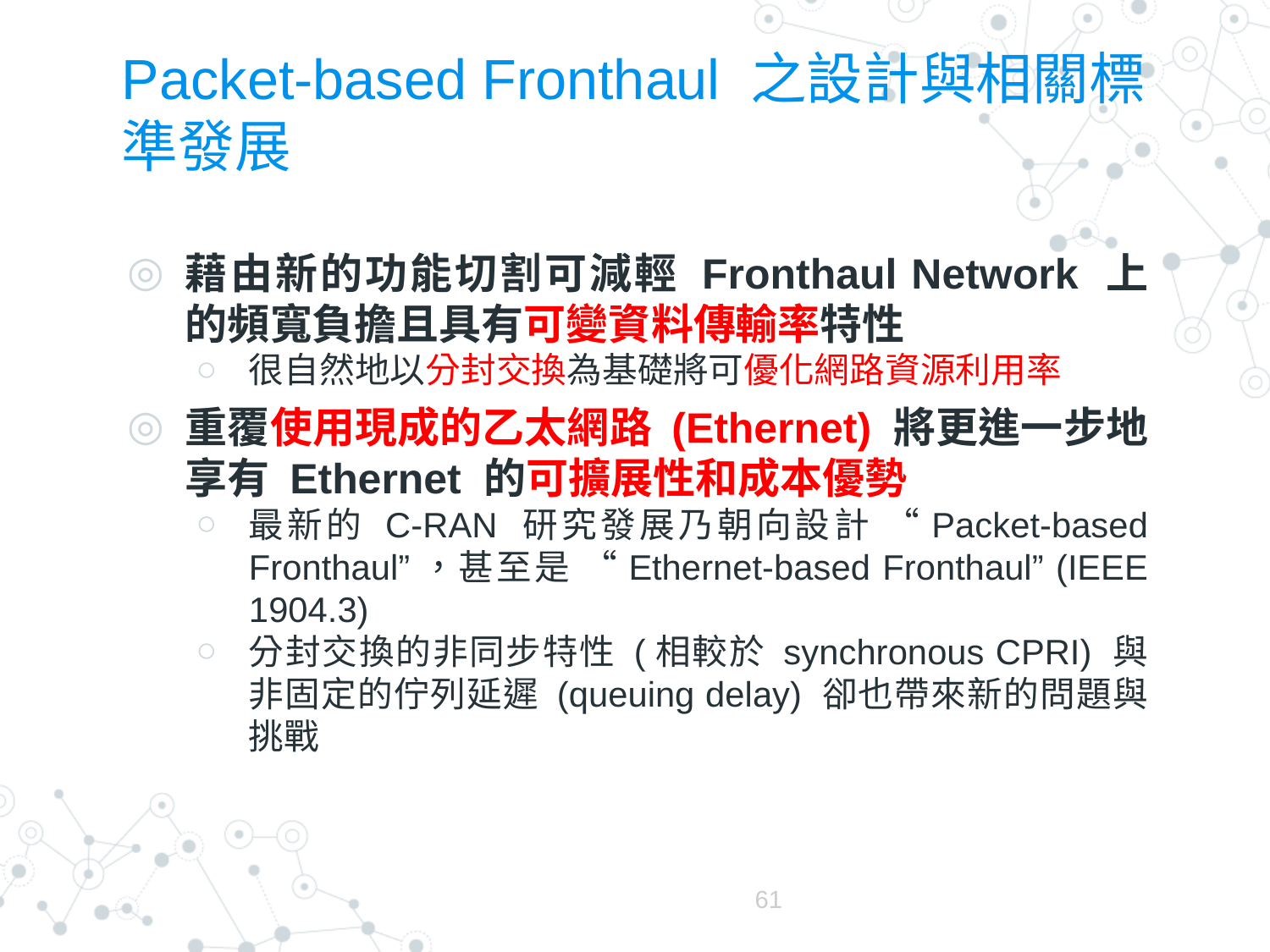

# Packet-based Fronthaul 之設計與相關標準發展
藉由新的功能切割可減輕 Fronthaul Network 上的頻寬負擔且具有可變資料傳輸率特性
很自然地以分封交換為基礎將可優化網路資源利用率
重覆使用現成的乙太網路 (Ethernet) 將更進一步地享有 Ethernet 的可擴展性和成本優勢
最新的 C-RAN 研究發展乃朝向設計 “Packet-based Fronthaul”，甚至是 “Ethernet-based Fronthaul” (IEEE 1904.3)
分封交換的非同步特性 (相較於 synchronous CPRI) 與非固定的佇列延遲 (queuing delay) 卻也帶來新的問題與挑戰
61